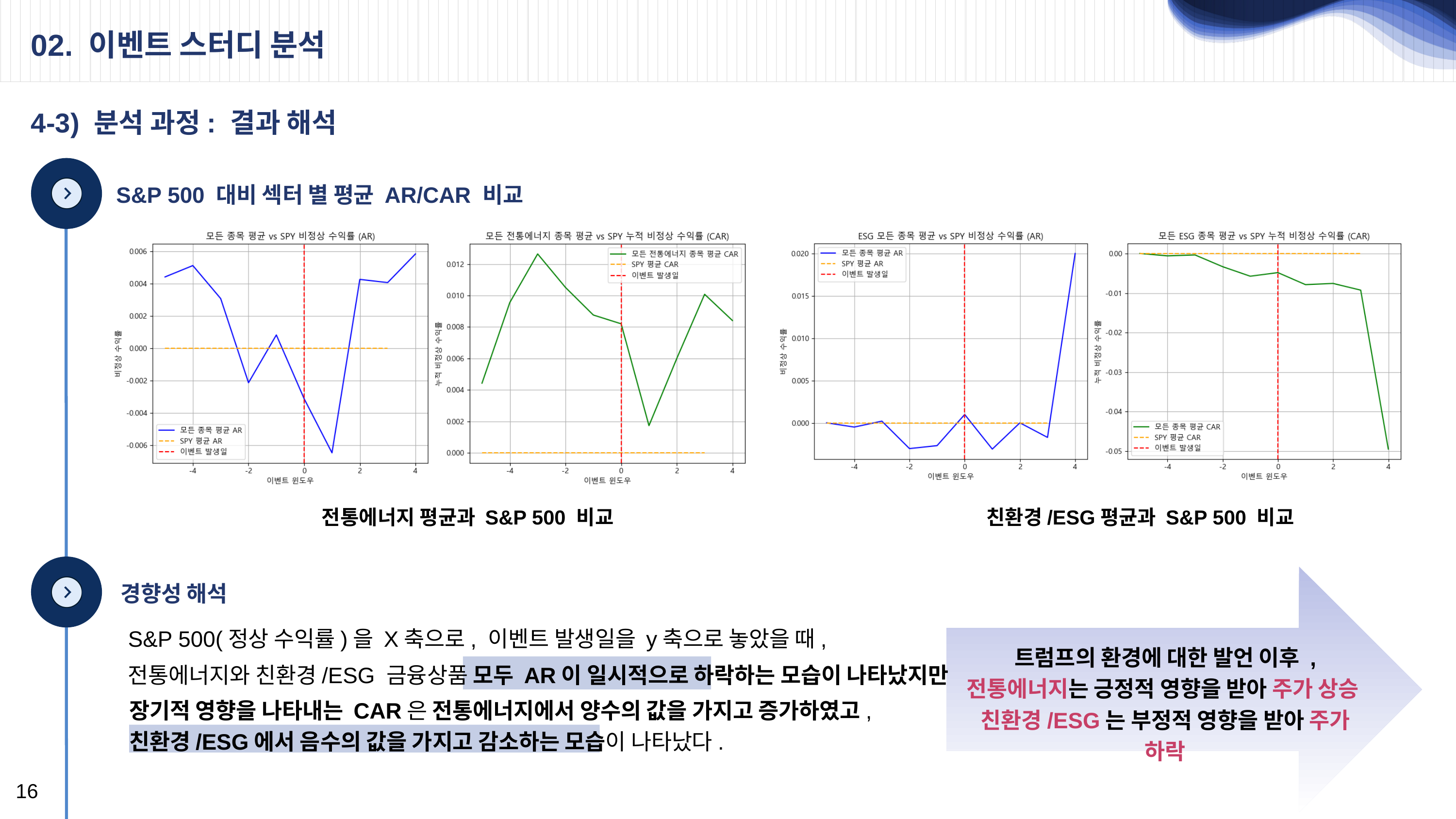

02. 이벤트 스터디 분석
4-3) 분석 과정: 결과 해석

S&P 500 대비 섹터 별 평균 AR/CAR 비교

전통에너지 평균과 S&P 500 비교
친환경/ESG평균과 S&P 500 비교

경향성 해석
S&P 500(정상 수익률)을 X축으로, 이벤트 발생일을 y축으로 놓았을 때,
트럼프의 환경에 대한 발언 이후 ,
전통에너지는 긍정적 영향을 받아 주가 상승
친환경/ESG는 부정적 영향을 받아 주가 하락

전통에너지와 친환경/ESG 금융상품 모두 AR이 일시적으로 하락하는 모습이 나타났지만
장기적 영향을 나타내는 CAR은 전통에너지에서 양수의 값을 가지고 증가하였고,
친환경/ESG에서 음수의 값을 가지고 감소하는 모습이 나타났다.

16